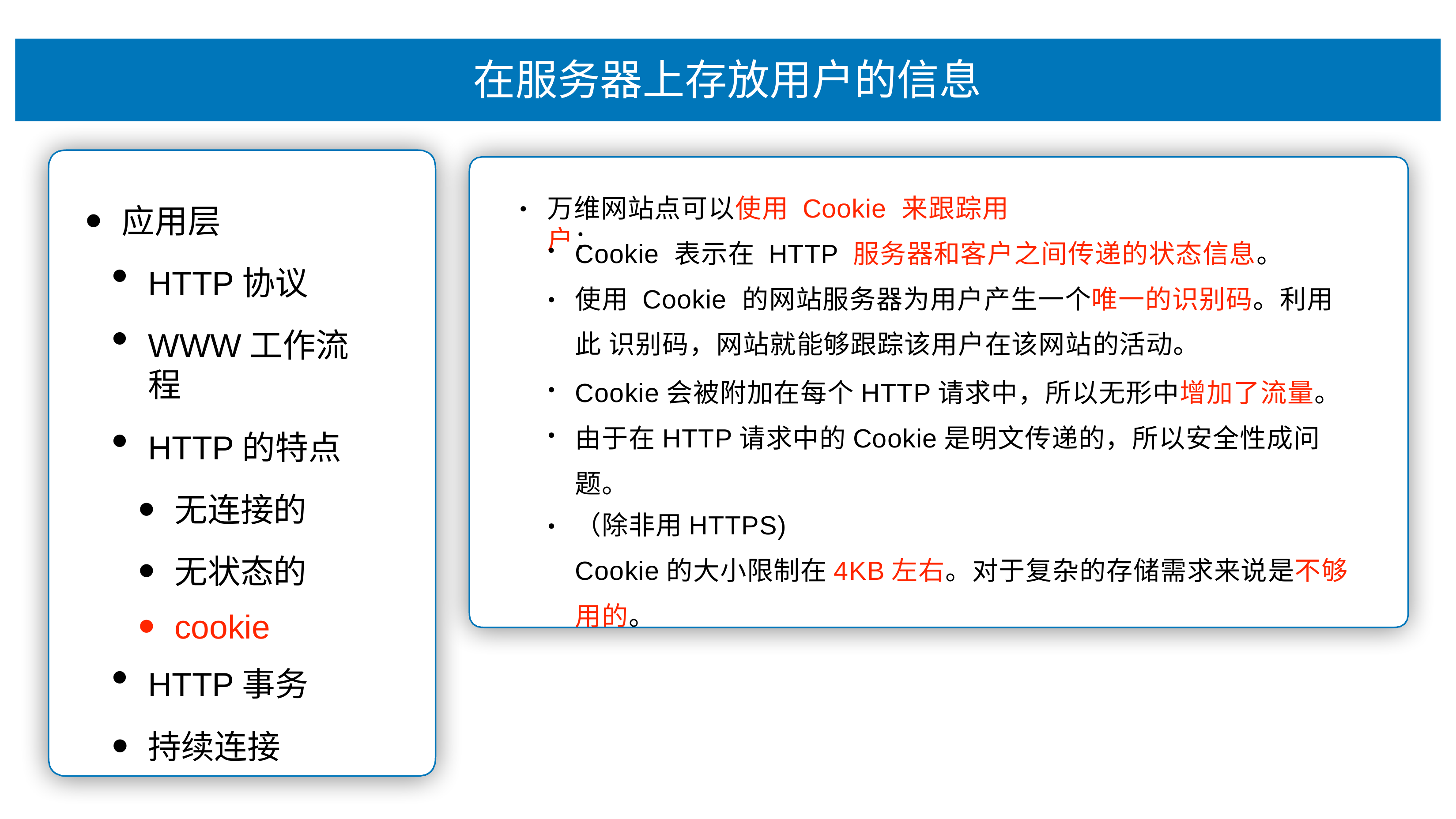

# 在服务器上存放⽤户的信息

万维⽹站点可以使⽤ Cookie 来跟踪⽤户：
应⽤层
HTTP协议
WWW⼯作流程
HTTP的特点
⽆连接的
⽆状态的
cookie
HTTP事务
持续连接
•
Cookie 表示在 HTTP 服务器和客户之间传递的状态信息。
使⽤ Cookie 的⽹站服务器为⽤户产⽣⼀个唯⼀的识别码。利⽤此 识别码，⽹站就能够跟踪该⽤户在该⽹站的活动。
Cookie会被附加在每个HTTP请求中，所以⽆形中增加了流量。 由于在HTTP请求中的Cookie是明⽂传递的，所以安全性成问题。
（除⾮⽤HTTPS)
Cookie的⼤⼩限制在4KB左右。对于复杂的存储需求来说是不够
⽤的。
•
•
•
•